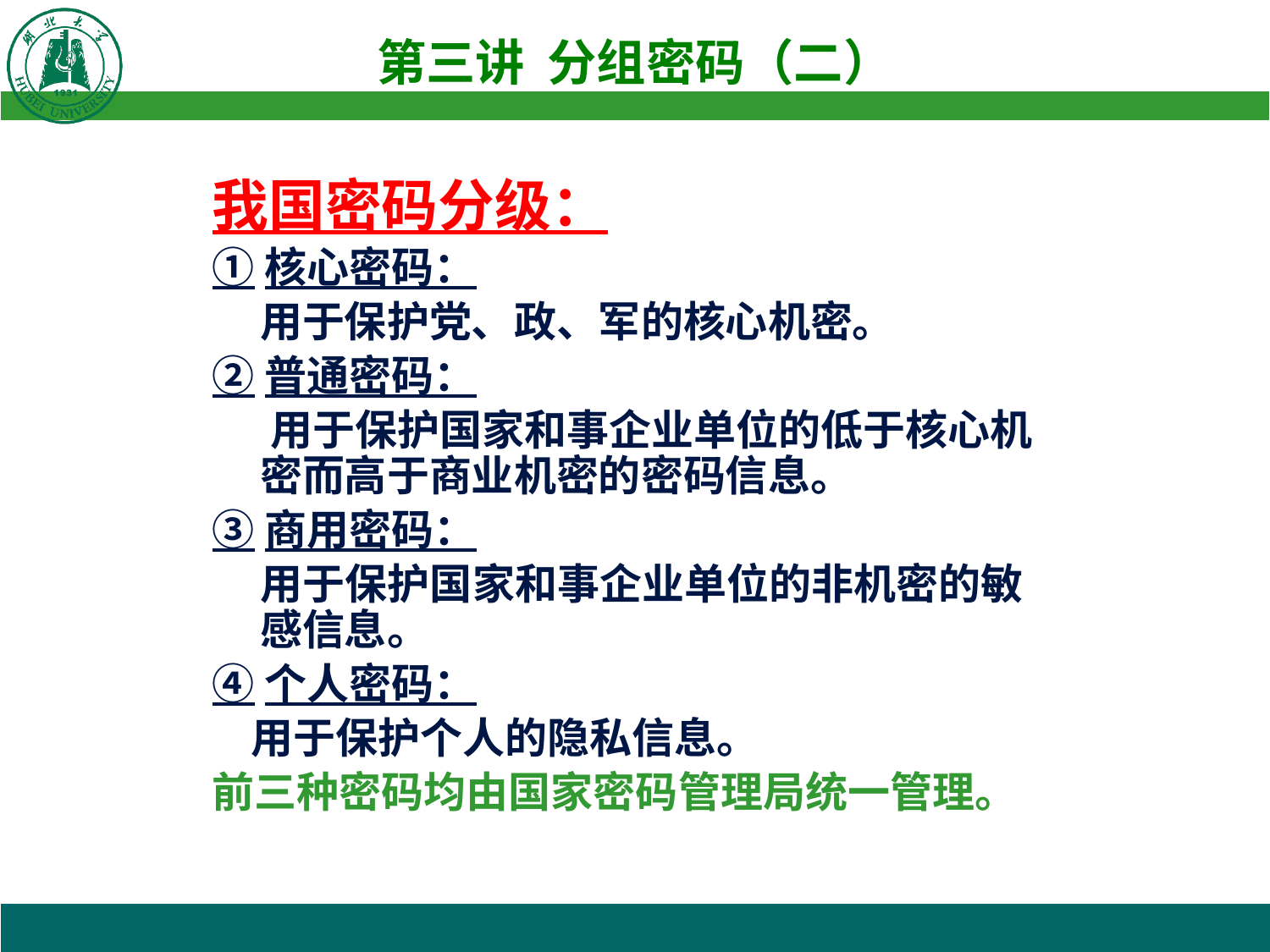

我国密码分级：
①核心密码：
	用于保护党、政、军的核心机密。
②普通密码：
     用于保护国家和事企业单位的低于核心机密而高于商业机密的密码信息。
③商用密码：
    用于保护国家和事企业单位的非机密的敏感信息。
④个人密码：
   用于保护个人的隐私信息。
前三种密码均由国家密码管理局统一管理。